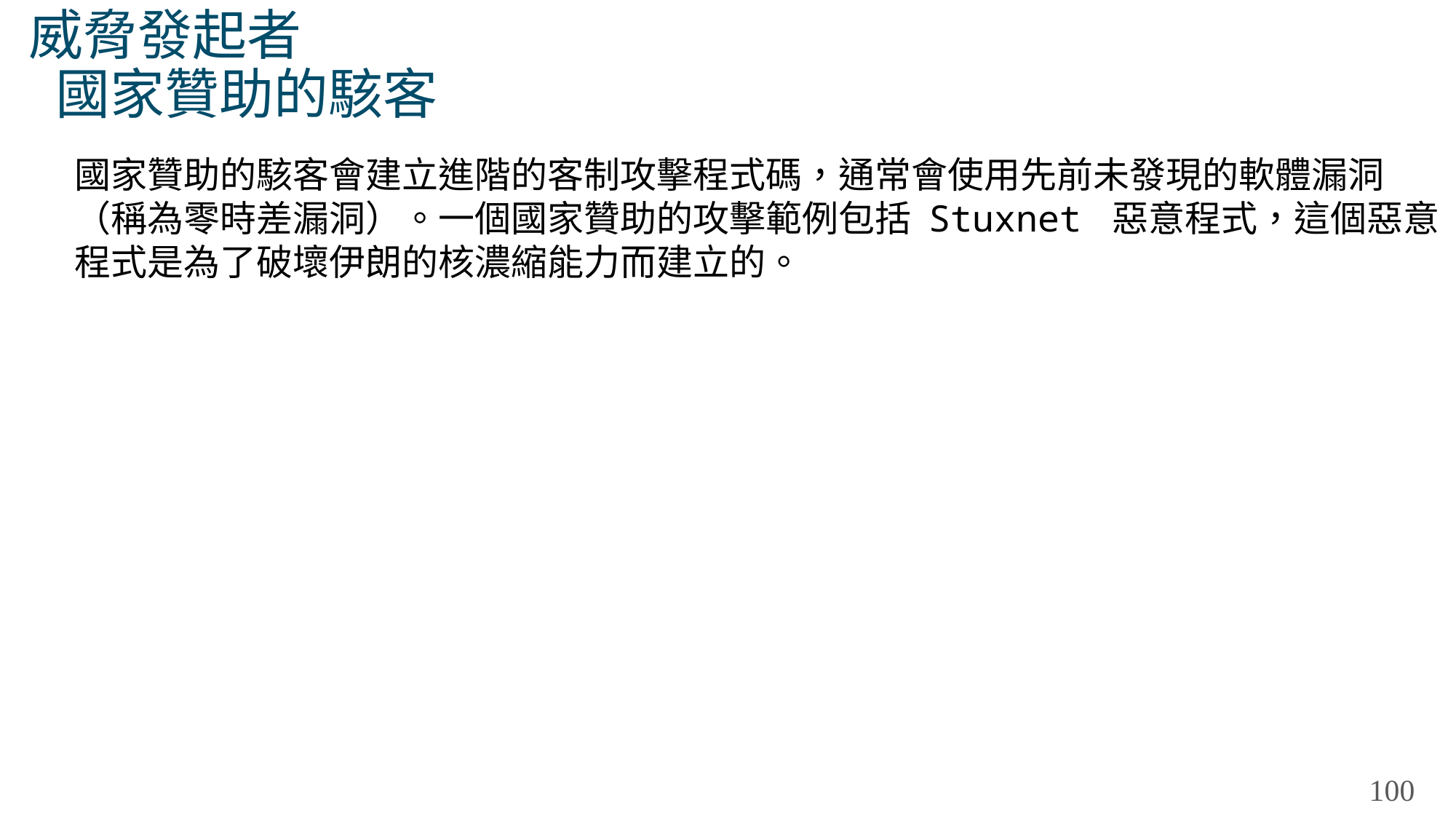

# 威脅發起者 國家贊助的駭客
國家贊助的駭客會建立進階的客制攻擊程式碼，通常會使用先前未發現的軟體漏洞（稱為零時差漏洞）。一個國家贊助的攻擊範例包括 Stuxnet 惡意程式，這個惡意程式是為了破壞伊朗的核濃縮能力而建立的。
100